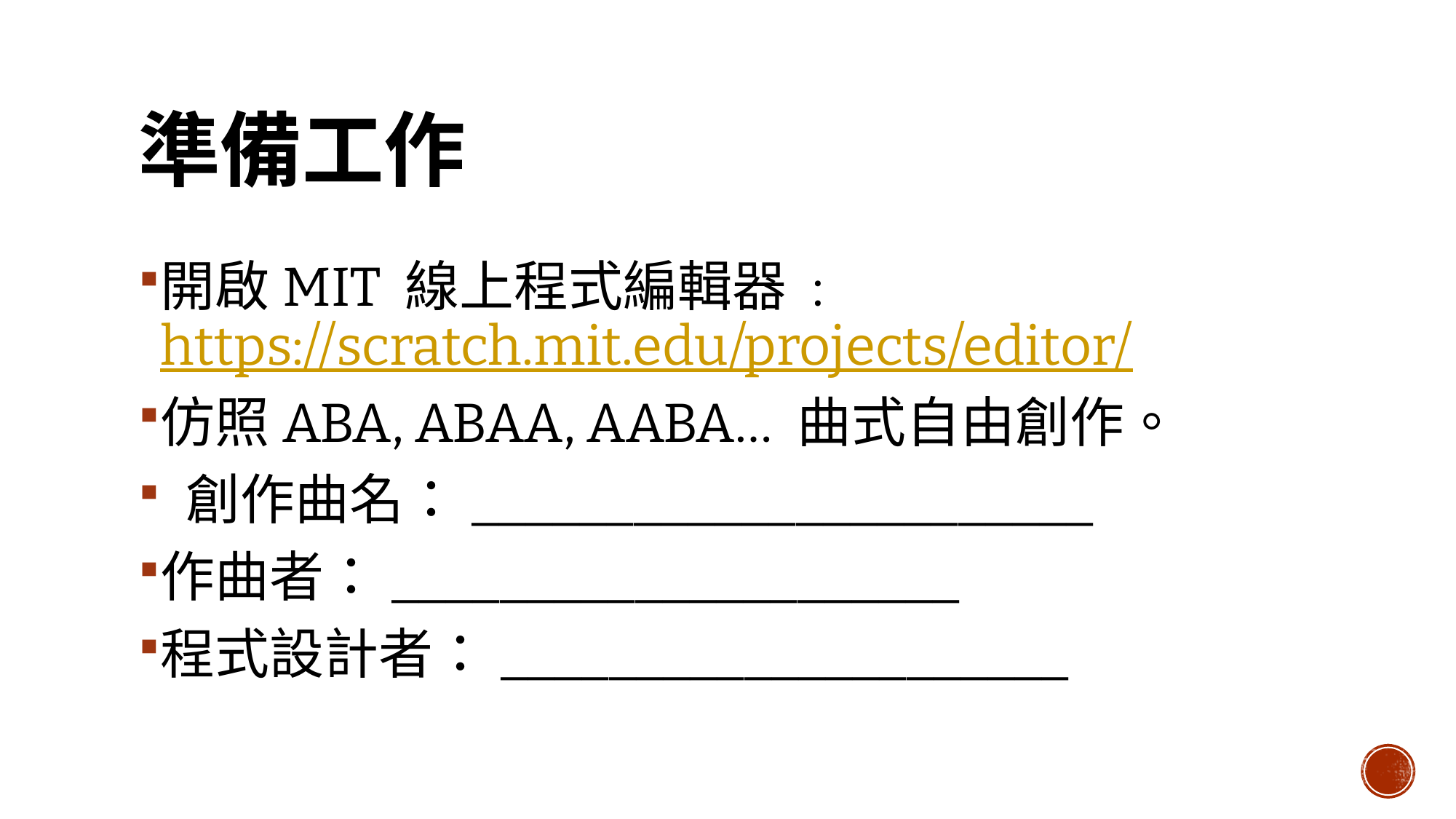

# 準備工作
開啟MIT 線上程式編輯器 : https://scratch.mit.edu/projects/editor/
仿照ABA, ABAA, AABA… 曲式自由創作。
 創作曲名：_______________________
作曲者：_____________________
程式設計者：_____________________